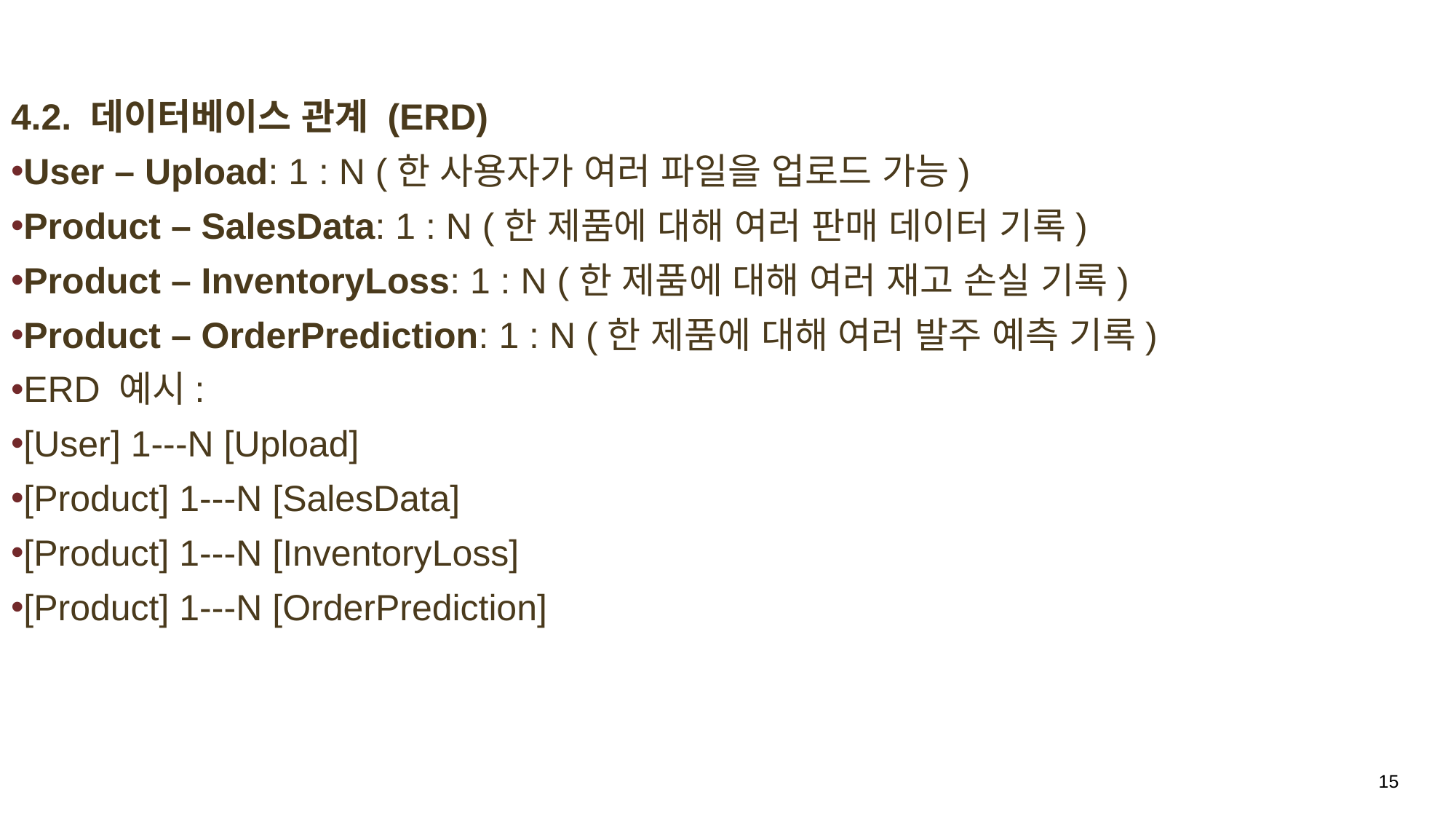

4.2. 데이터베이스 관계 (ERD)
User – Upload: 1 : N (한 사용자가 여러 파일을 업로드 가능)
Product – SalesData: 1 : N (한 제품에 대해 여러 판매 데이터 기록)
Product – InventoryLoss: 1 : N (한 제품에 대해 여러 재고 손실 기록)
Product – OrderPrediction: 1 : N (한 제품에 대해 여러 발주 예측 기록)
ERD 예시:
[User] 1---N [Upload]
[Product] 1---N [SalesData]
[Product] 1---N [InventoryLoss]
[Product] 1---N [OrderPrediction]

15